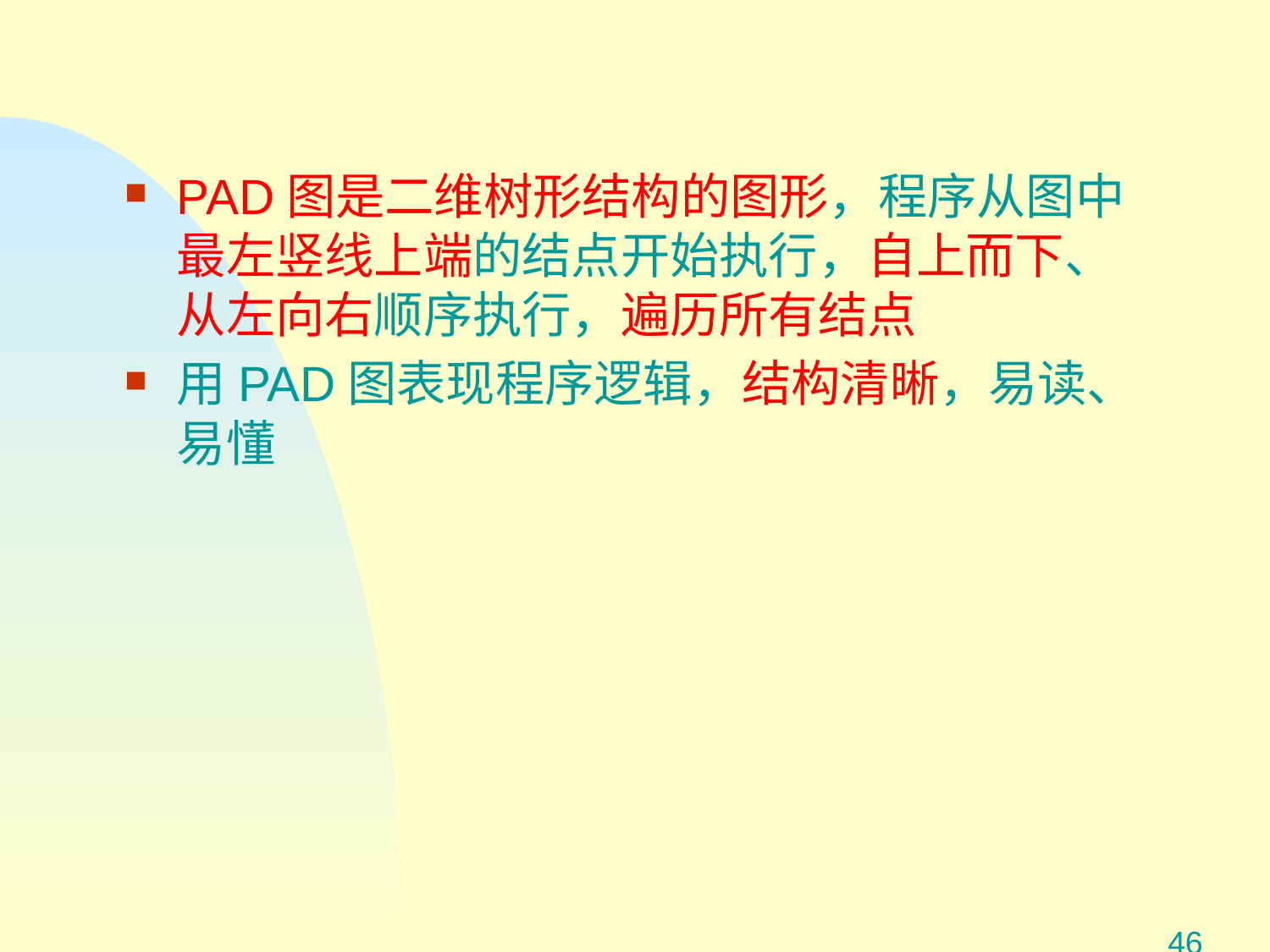

# PAD的特点
PAD图是二维树形结构的图形，程序从图中最左竖线上端的结点开始执行，自上而下、从左向右顺序执行，遍历所有结点
用PAD图表现程序逻辑，结构清晰，易读、易懂

46